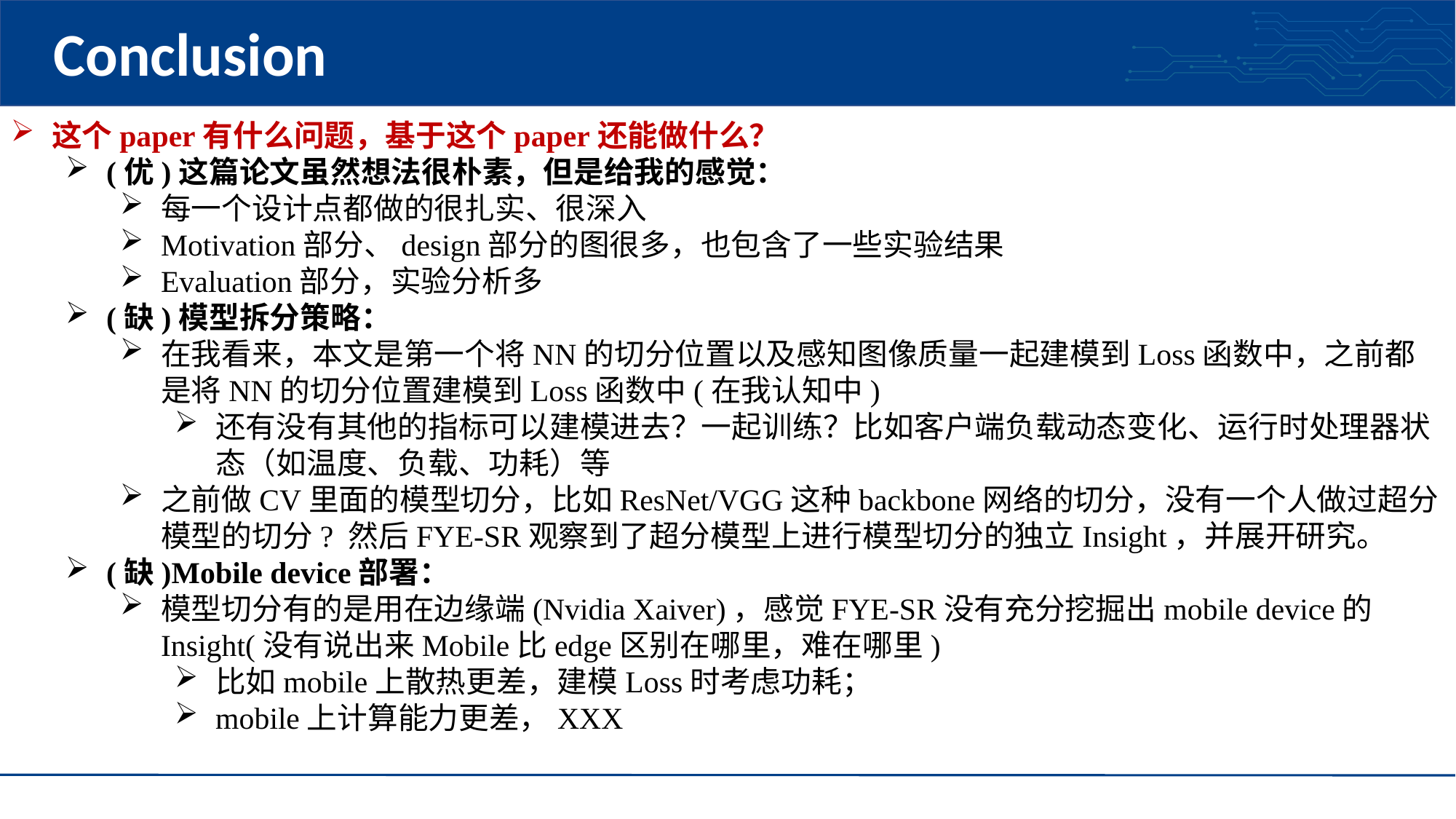

# Conclusion
这个paper有什么问题，基于这个paper还能做什么？
(优)这篇论文虽然想法很朴素，但是给我的感觉：
每一个设计点都做的很扎实、很深入
Motivation部分、design部分的图很多，也包含了一些实验结果
Evaluation部分，实验分析多
(缺)模型拆分策略：
在我看来，本文是第一个将NN的切分位置以及感知图像质量一起建模到Loss函数中，之前都是将NN的切分位置建模到Loss函数中(在我认知中)
还有没有其他的指标可以建模进去？一起训练？比如客户端负载动态变化、运行时处理器状态（如温度、负载、功耗）等
之前做CV里面的模型切分，比如ResNet/VGG这种backbone网络的切分，没有一个人做过超分模型的切分? 然后FYE-SR观察到了超分模型上进行模型切分的独立Insight，并展开研究。
(缺)Mobile device部署：
模型切分有的是用在边缘端(Nvidia Xaiver)，感觉FYE-SR没有充分挖掘出mobile device的Insight(没有说出来Mobile比edge区别在哪里，难在哪里)
比如mobile上散热更差，建模Loss时考虑功耗；
mobile上计算能力更差，XXX

36